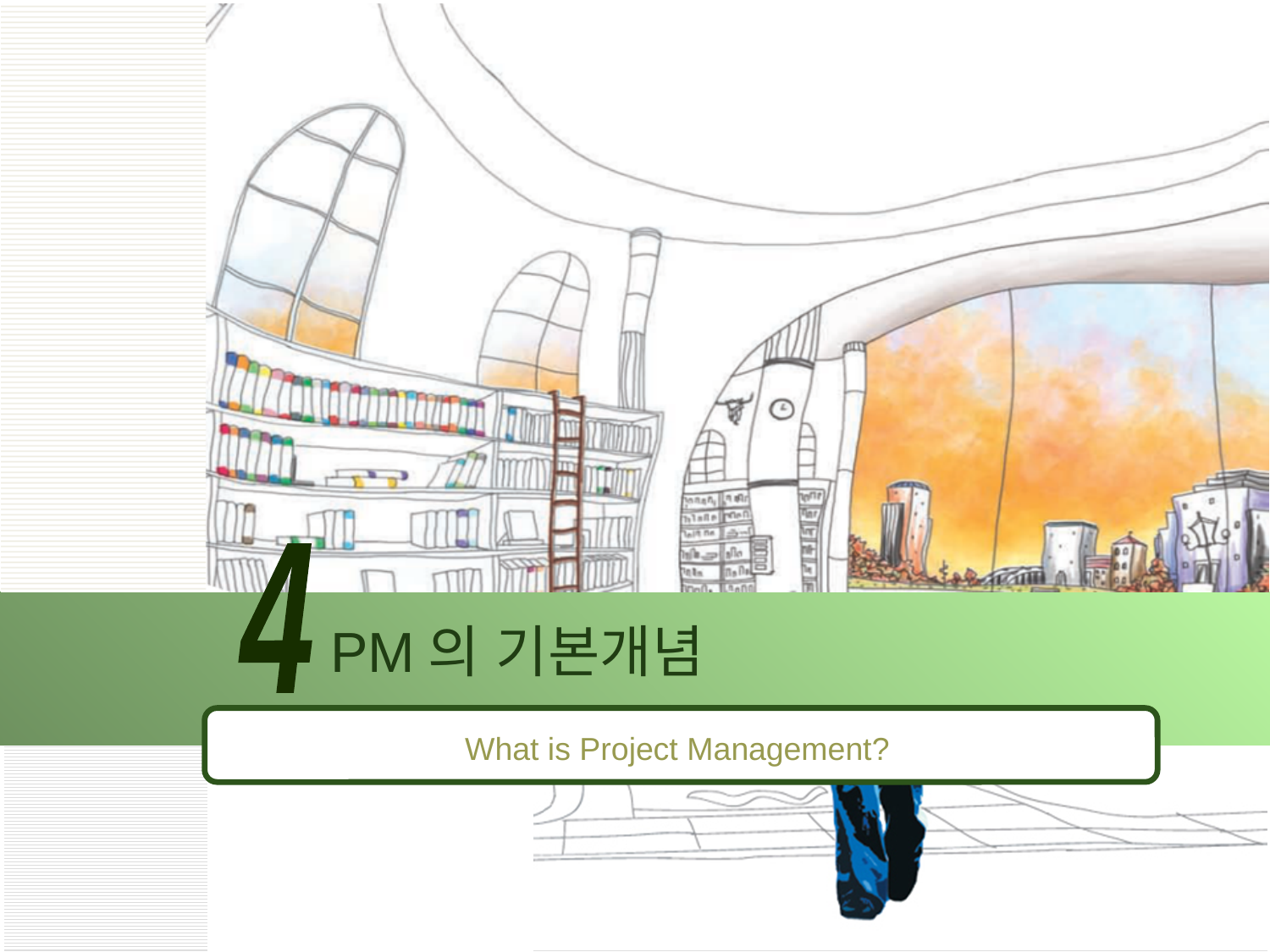

4
# PM의 기본개념
What is Project Management?